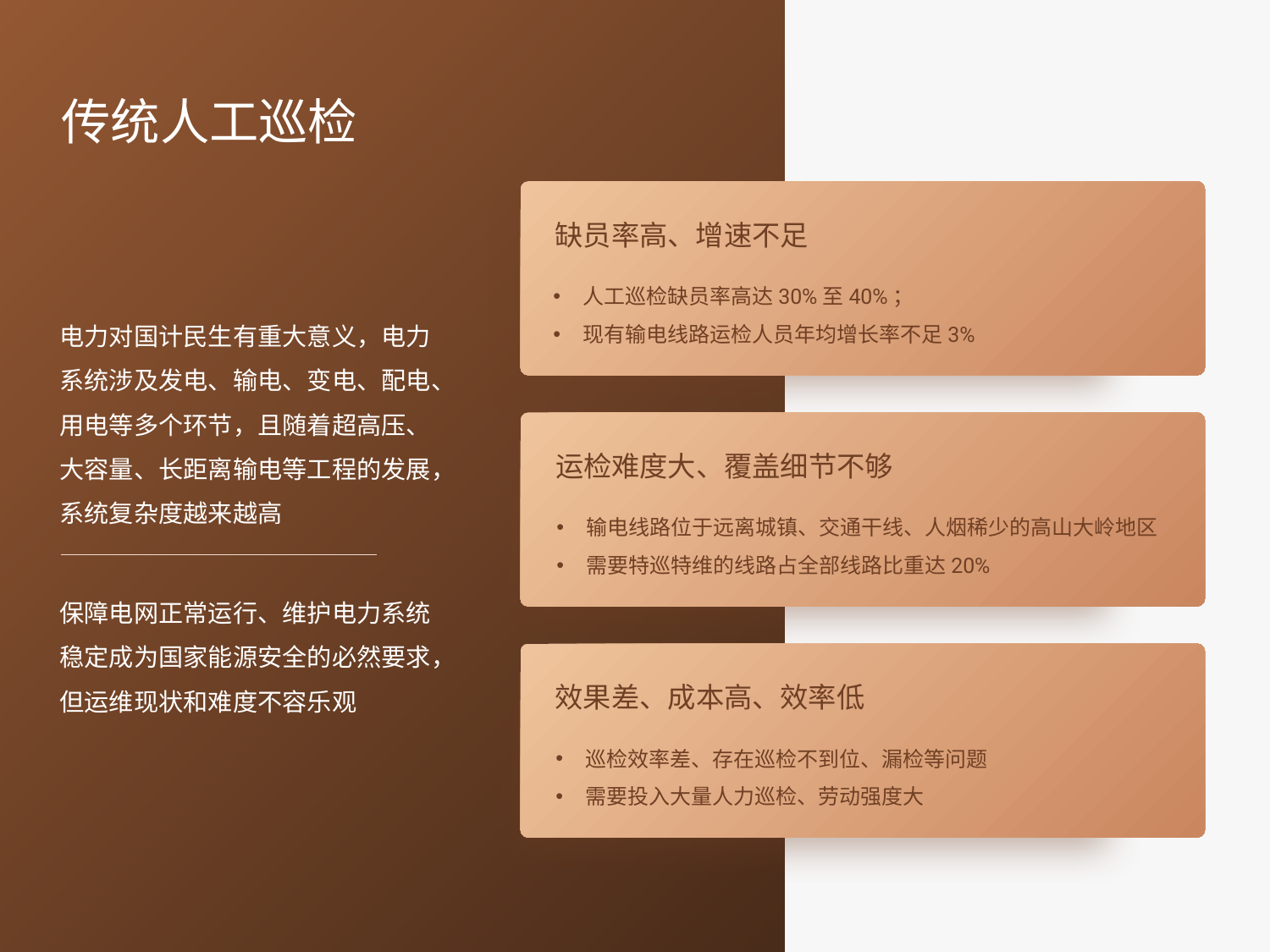

传统人工巡检

缺员率高、增速不足
人工巡检缺员率高达30%至40%；
现有输电线路运检人员年均增长率不足3%
电力对国计民生有重大意义，电力系统涉及发电、输电、变电、配电、用电等多个环节，且随着超高压、大容量、长距离输电等工程的发展，系统复杂度越来越高

运检难度大、覆盖细节不够
输电线路位于远离城镇、交通干线、人烟稀少的高山大岭地区
需要特巡特维的线路占全部线路比重达20%
保障电网正常运行、维护电力系统稳定成为国家能源安全的必然要求，但运维现状和难度不容乐观

效果差、成本高、效率低
巡检效率差、存在巡检不到位、漏检等问题
需要投入大量人力巡检、劳动强度大